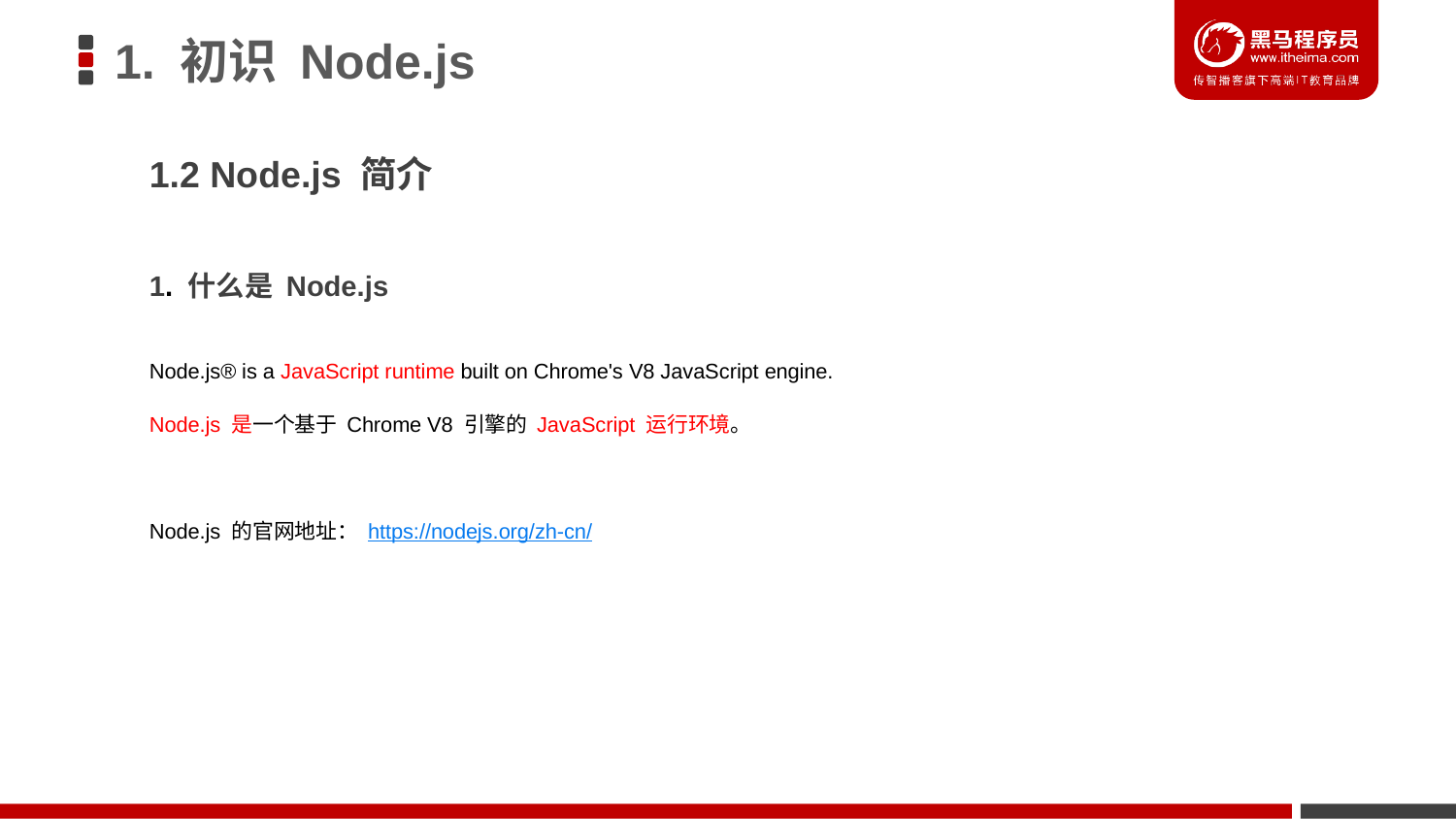

# 1. 初识 Node.js
1.2 Node.js 简介
1. 什么是 Node.js
Node.js® is a JavaScript runtime built on Chrome's V8 JavaScript engine.
Node.js 是一个基于 Chrome V8 引擎的 JavaScript 运行环境。

Node.js 的官网地址： https://nodejs.org/zh-cn/